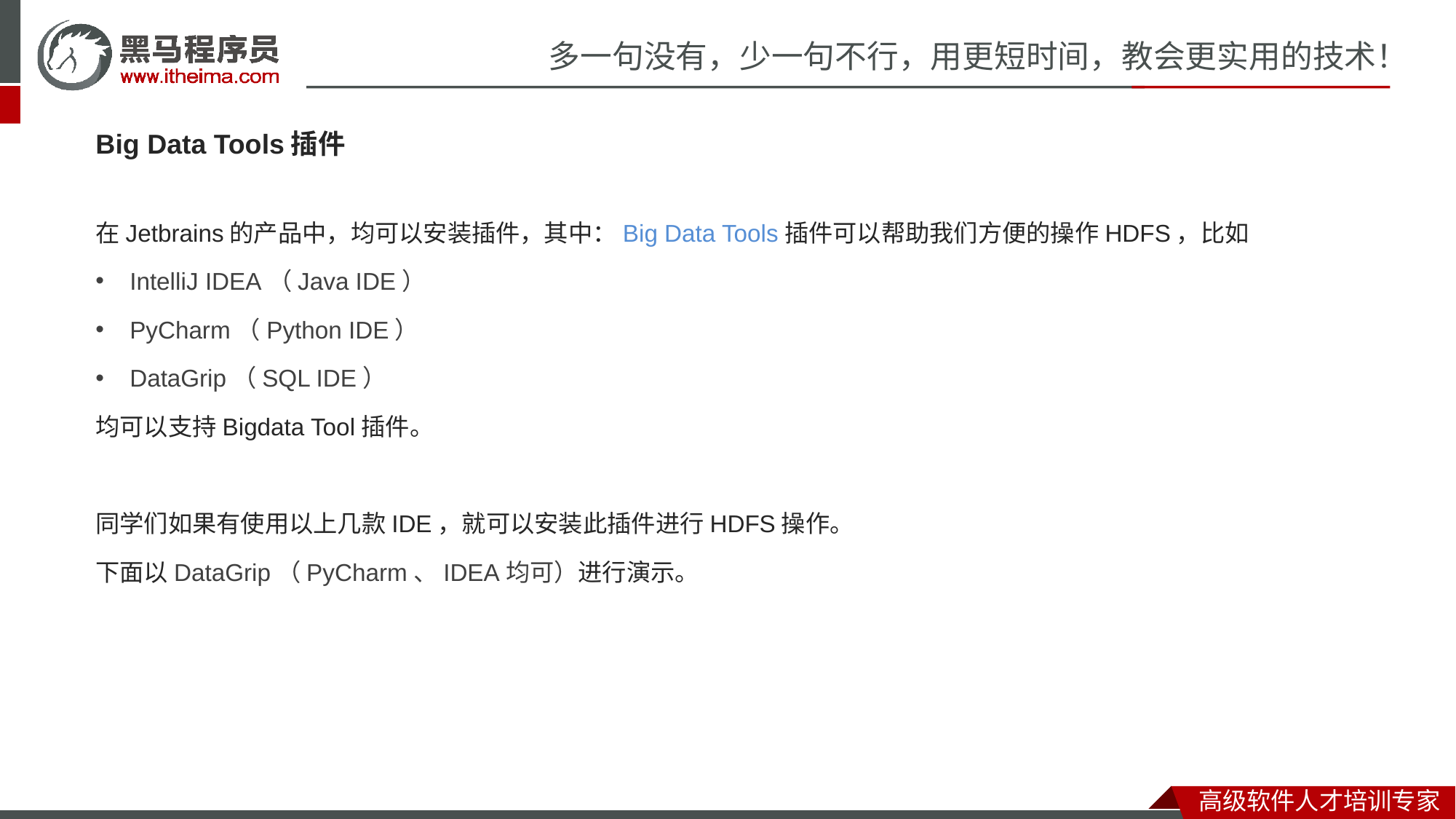

Big Data Tools插件
在Jetbrains的产品中，均可以安装插件，其中：Big Data Tools插件可以帮助我们方便的操作HDFS，比如
IntelliJ IDEA（Java IDE）
PyCharm（Python IDE）
DataGrip（SQL IDE）
均可以支持Bigdata Tool插件。

同学们如果有使用以上几款IDE，就可以安装此插件进行HDFS操作。
下面以DataGrip（PyCharm、IDEA均可）进行演示。